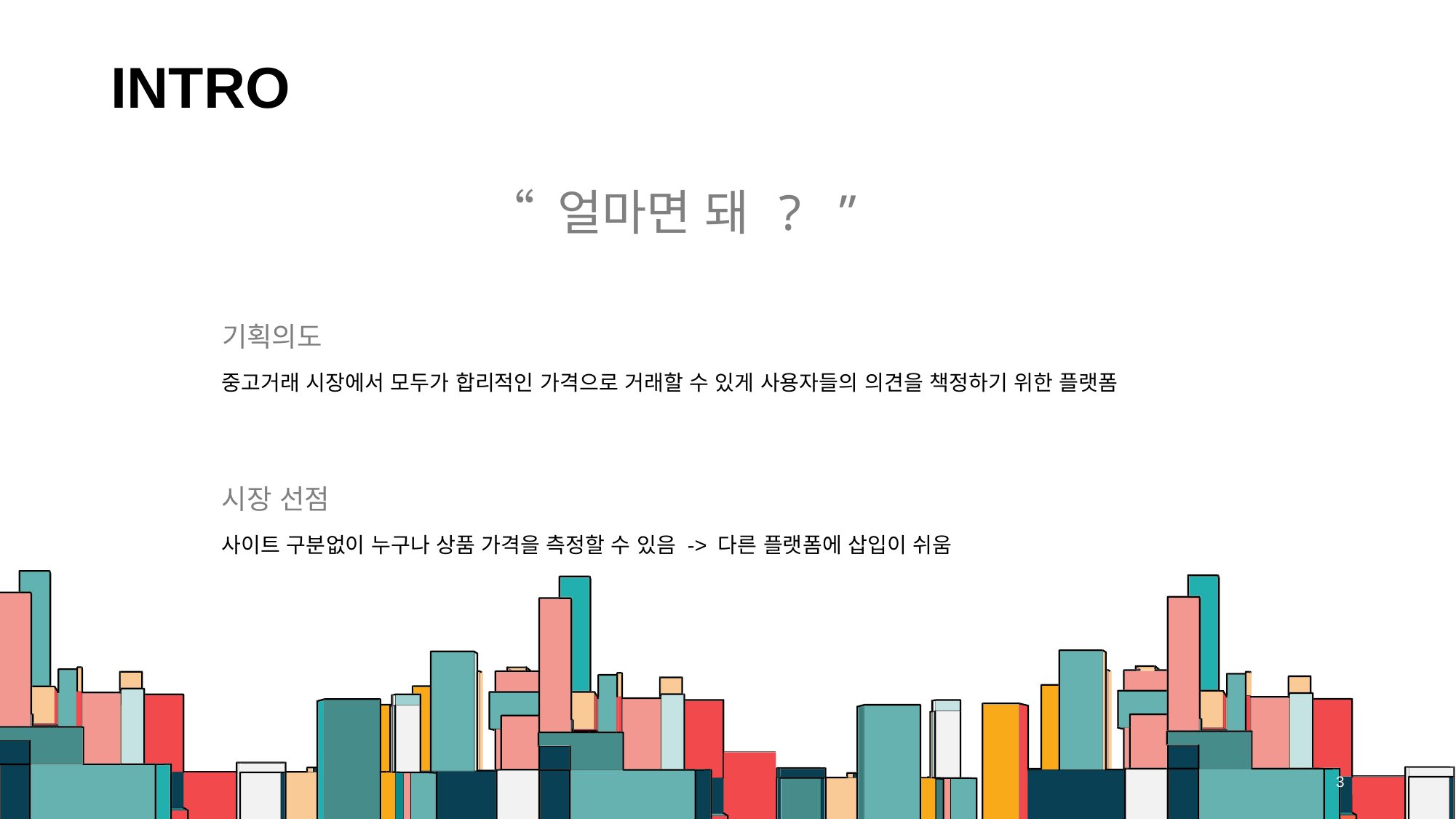

INTRO
“ 얼마면 돼 ? ”
기획의도
중고거래 시장에서 모두가 합리적인 가격으로 거래할 수 있게 사용자들의 의견을 책정하기 위한 플랫폼
시장 선점
사이트 구분없이 누구나 상품 가격을 측정할 수 있음 -> 다른 플랫폼에 삽입이 쉬움
3